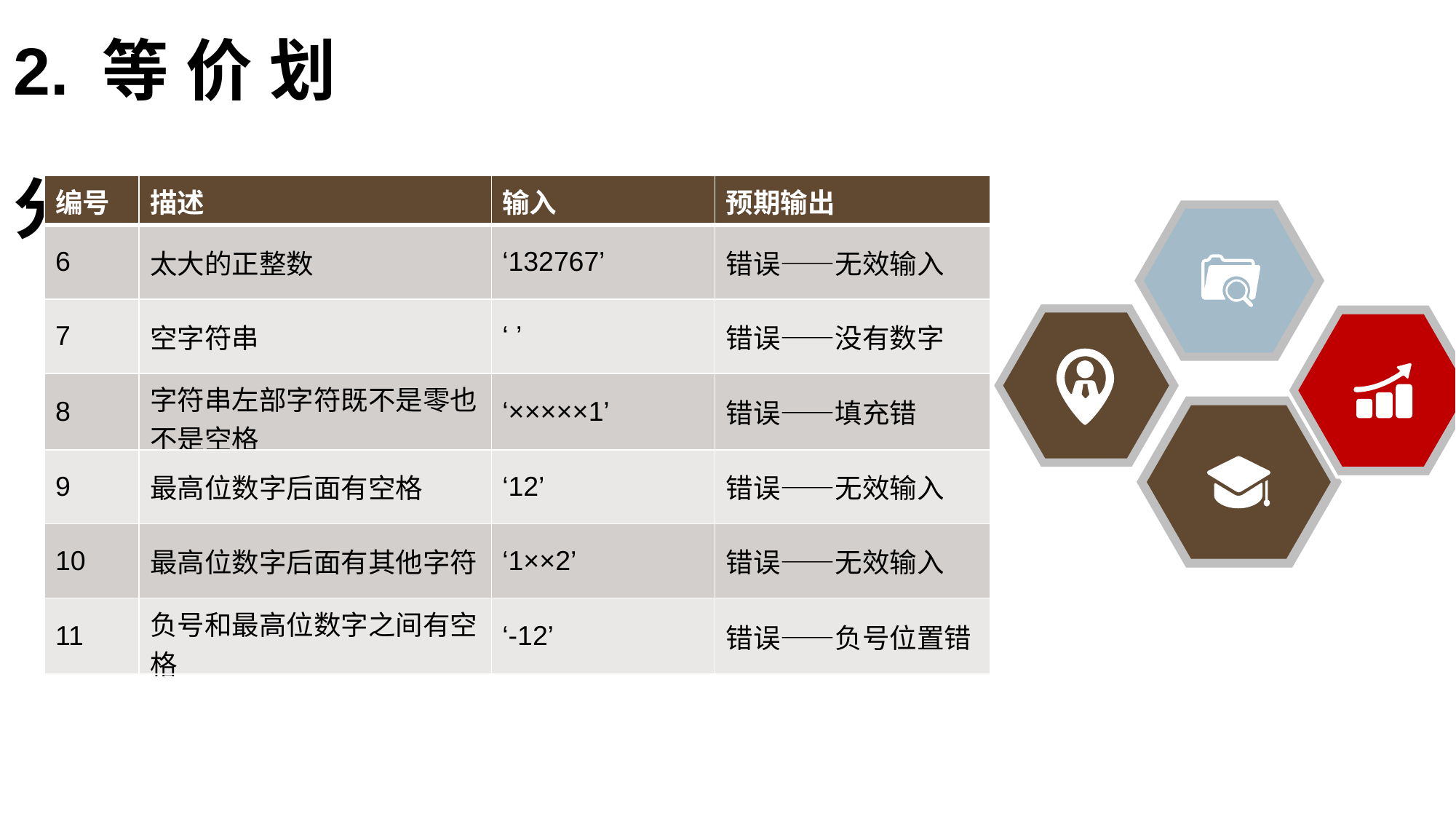

2.等价划分
| 编号 | 描述 | 输入 | 预期输出 |
| --- | --- | --- | --- |
| 6 | 太大的正整数 | ‘132767’ | 错误——无效输入 |
| 7 | 空字符串 | ‘ ’ | 错误——没有数字 |
| 8 | 字符串左部字符既不是零也不是空格 | ‘×××××1’ | 错误——填充错 |
| 9 | 最高位数字后面有空格 | ‘12’ | 错误——无效输入 |
| 10 | 最高位数字后面有其他字符 | ‘1××2’ | 错误——无效输入 |
| 11 | 负号和最高位数字之间有空格 | ‘-12’ | 错误——负号位置错 |